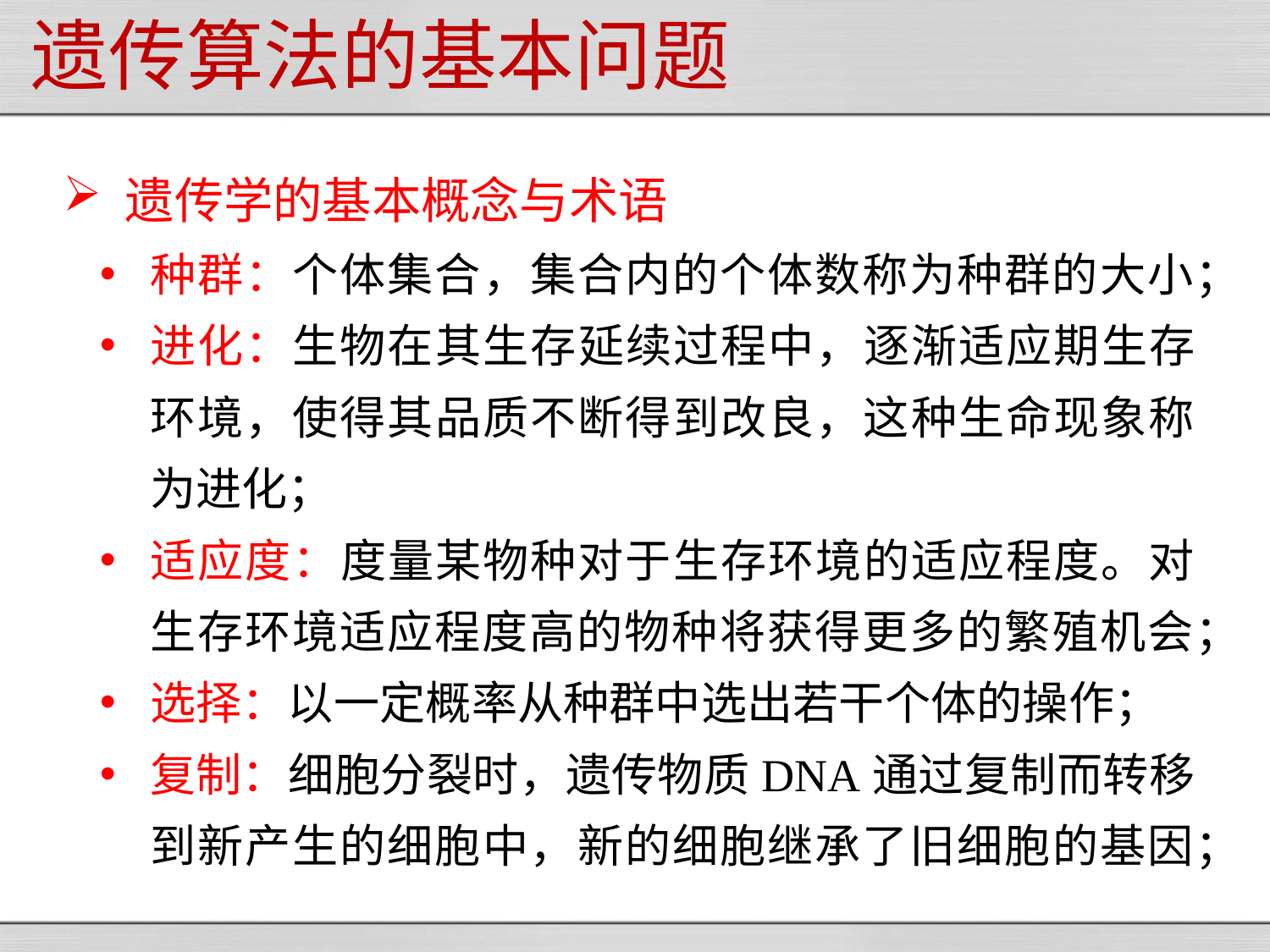

# 遗传算法的基本问题
遗传学的基本概念与术语
种群：个体集合，集合内的个体数称为种群的大小；
进化：生物在其生存延续过程中，逐渐适应期生存环境，使得其品质不断得到改良，这种生命现象称为进化；
适应度：度量某物种对于生存环境的适应程度。对生存环境适应程度高的物种将获得更多的繁殖机会；
选择：以一定概率从种群中选出若干个体的操作；
复制：细胞分裂时，遗传物质DNA通过复制而转移到新产生的细胞中，新的细胞继承了旧细胞的基因；